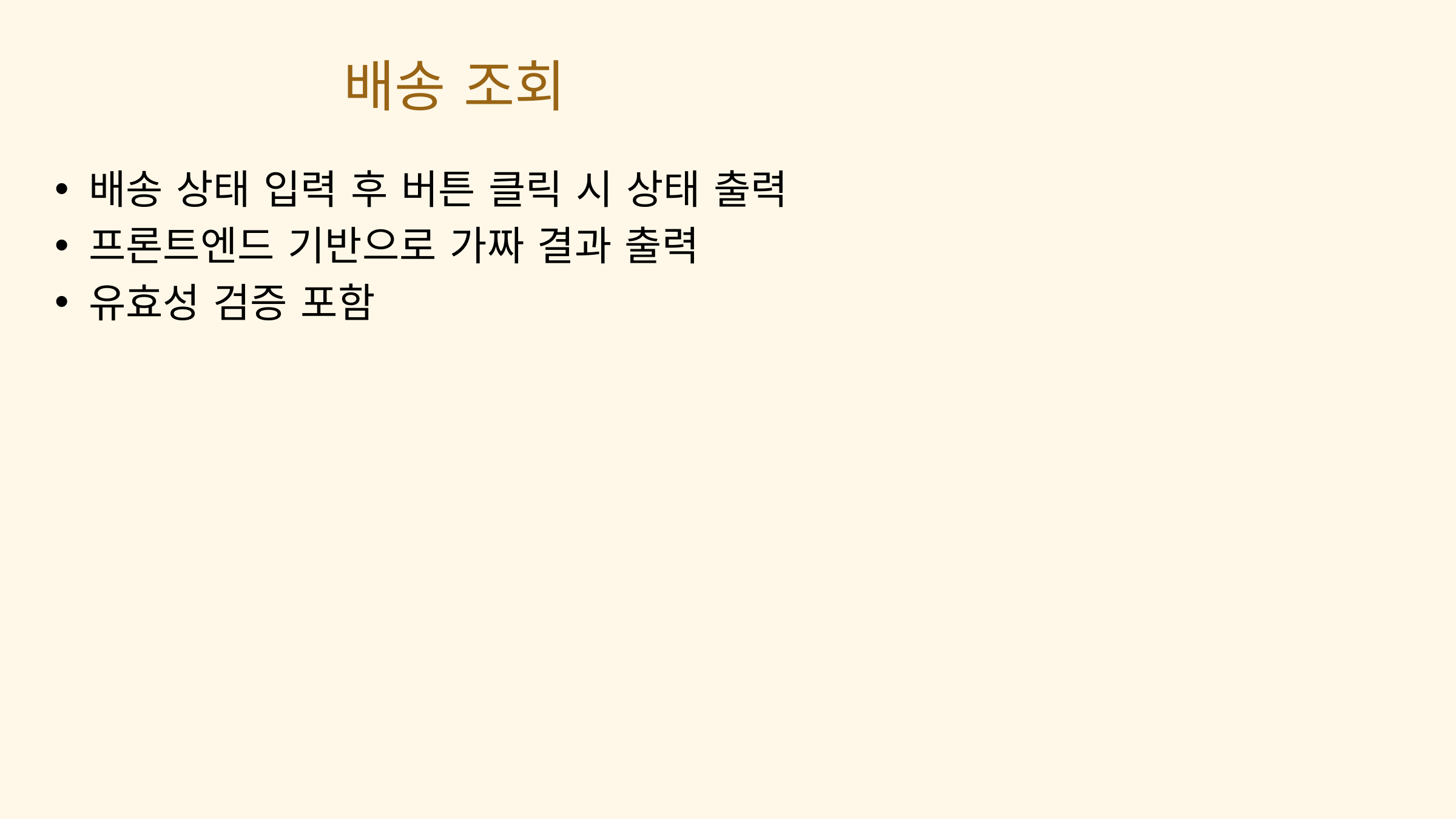

배송 조회
배송 상태 입력 후 버튼 클릭 시 상태 출력
프론트엔드 기반으로 가짜 결과 출력
유효성 검증 포함